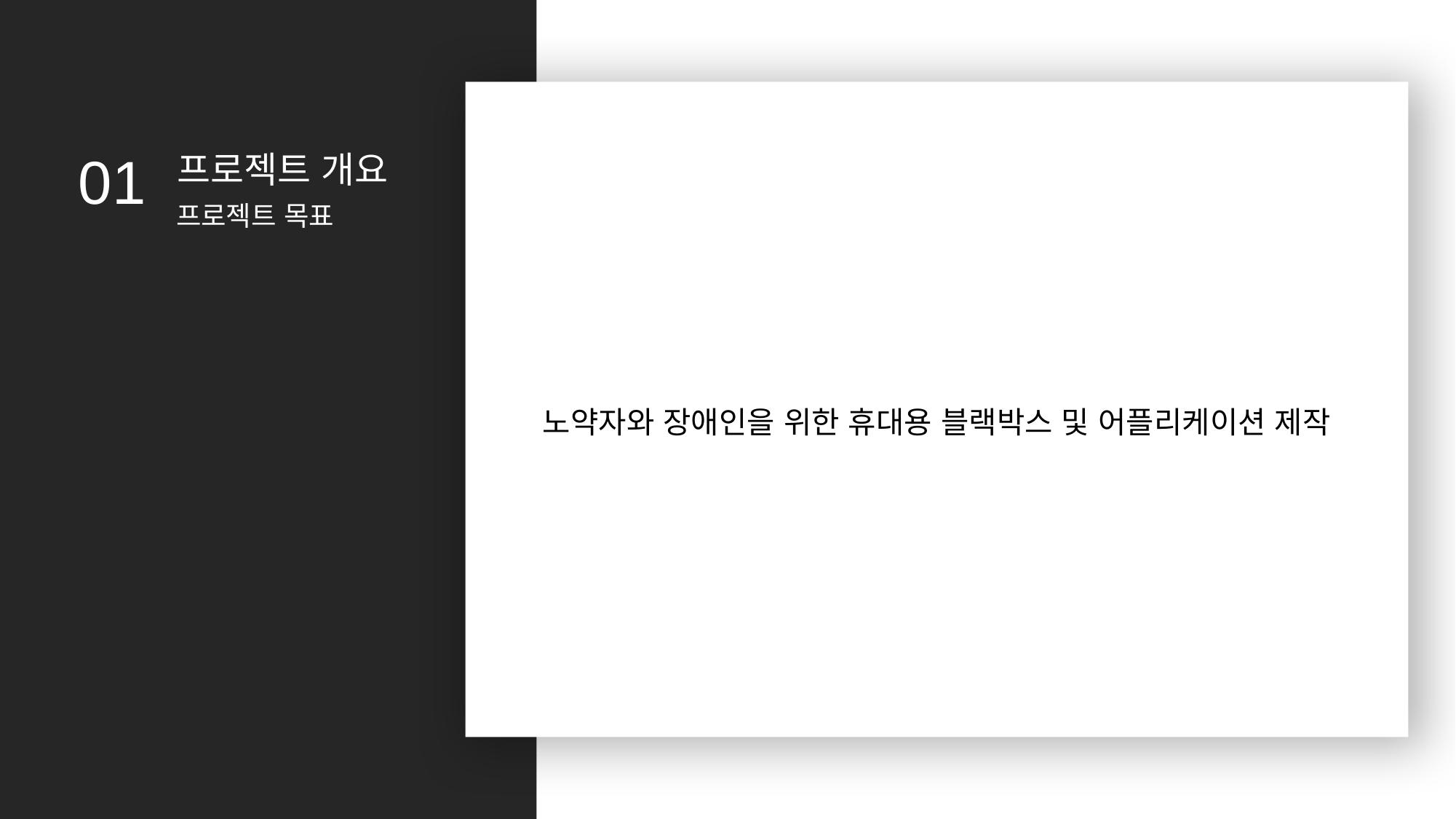

01
프로젝트 개요
프로젝트 목표
노약자와 장애인을 위한 휴대용 블랙박스 및 어플리케이션 제작